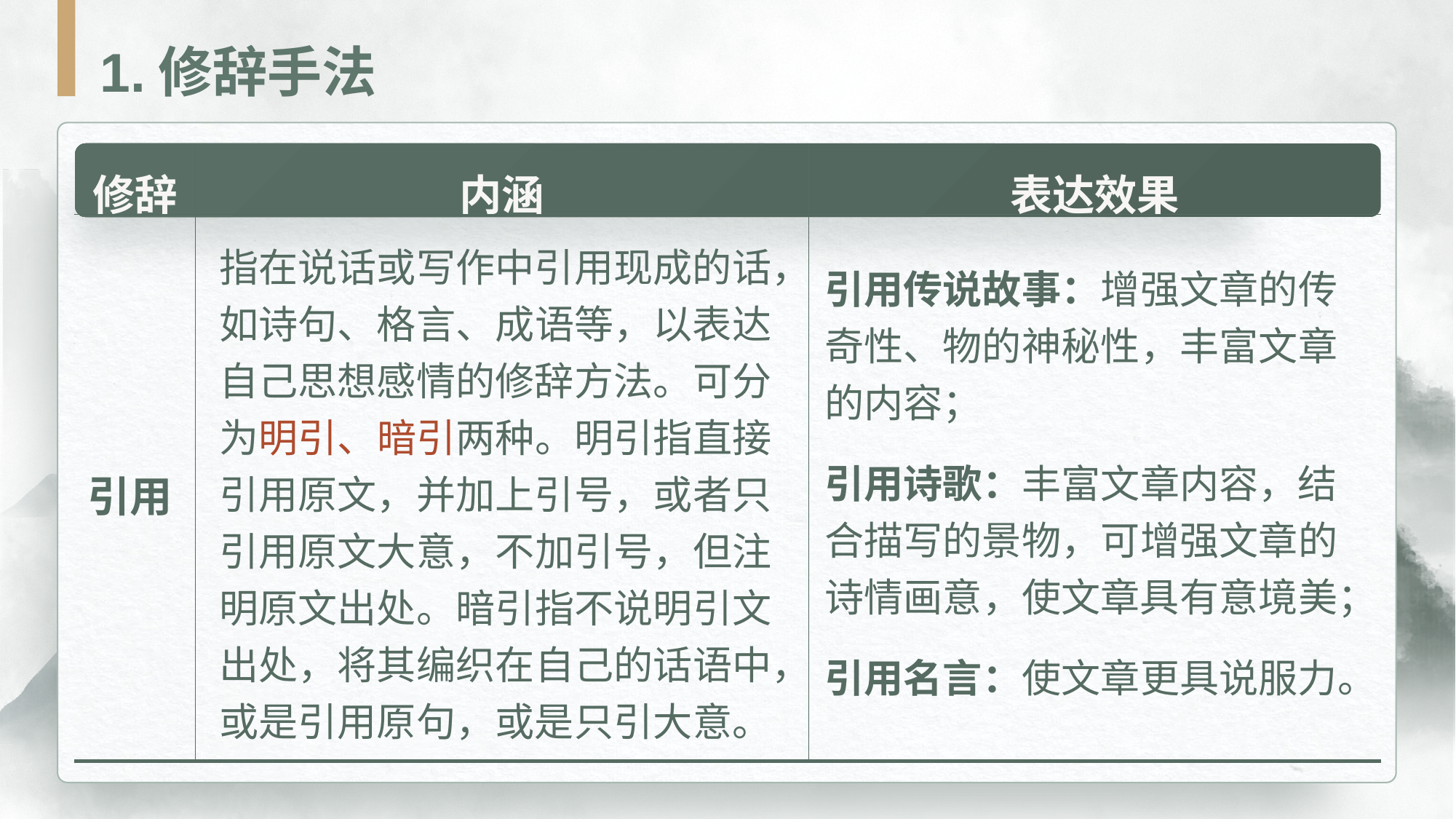

1.修辞手法

| 修辞 | 内涵 | 表达效果 |
| --- | --- | --- |
| 引用 |  |  |
指在说话或写作中引用现成的话，如诗句、格言、成语等，以表达自己思想感情的修辞方法。可分为明引、暗引两种。明引指直接引用原文，并加上引号，或者只引用原文大意，不加引号，但注明原文出处。暗引指不说明引文出处，将其编织在自己的话语中，或是引用原句，或是只引大意。
引用传说故事：增强文章的传奇性、物的神秘性，丰富文章的内容；

引用诗歌：丰富文章内容，结合描写的景物，可增强文章的诗情画意，使文章具有意境美；

引用名言：使文章更具说服力。